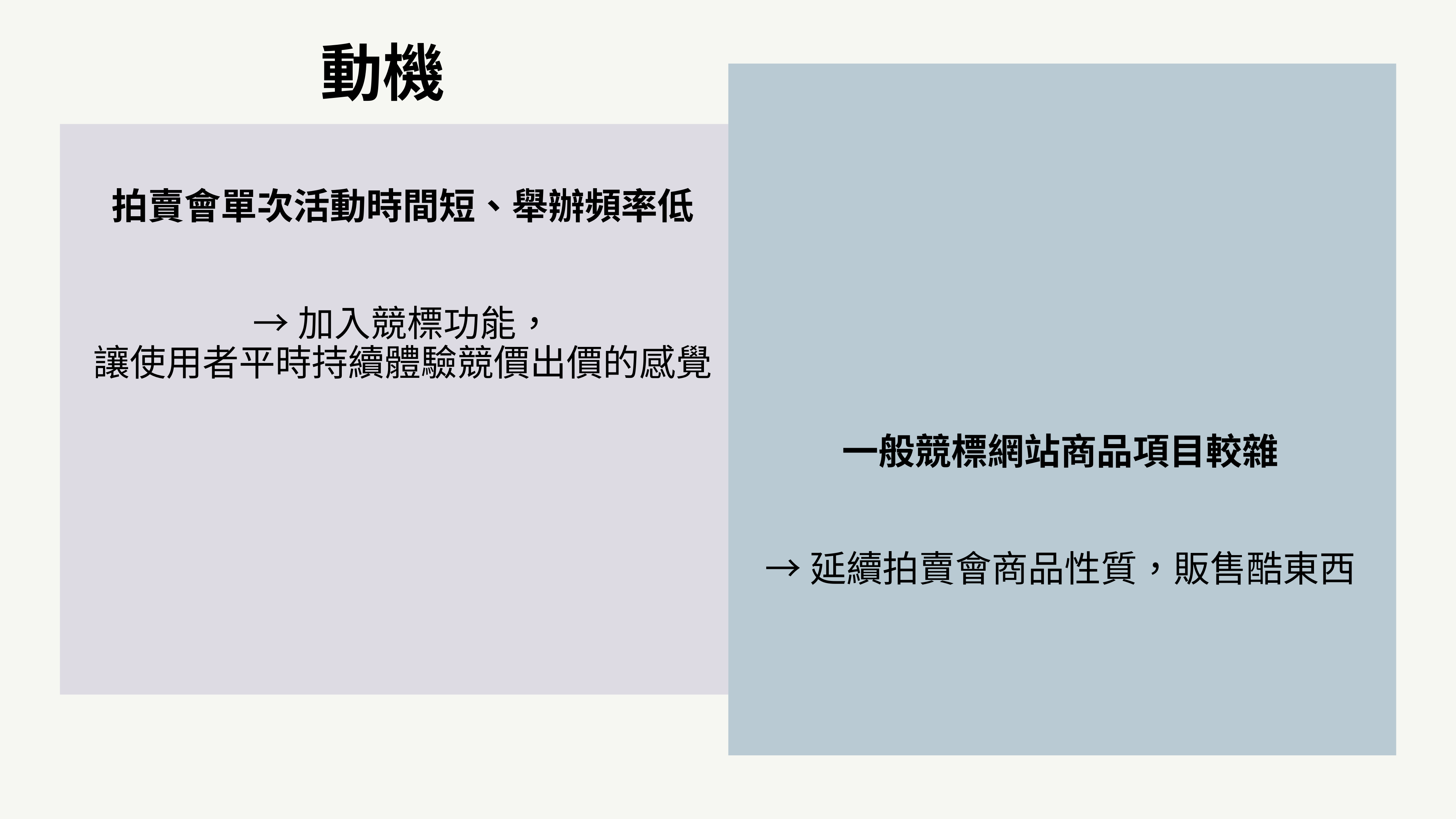

# 動機
拍賣會單次活動時間短、舉辦頻率低
→加入競標功能，
讓使用者平時持續體驗競價出價的感覺
一般競標網站商品項目較雜
→延續拍賣會商品性質，販售酷東西